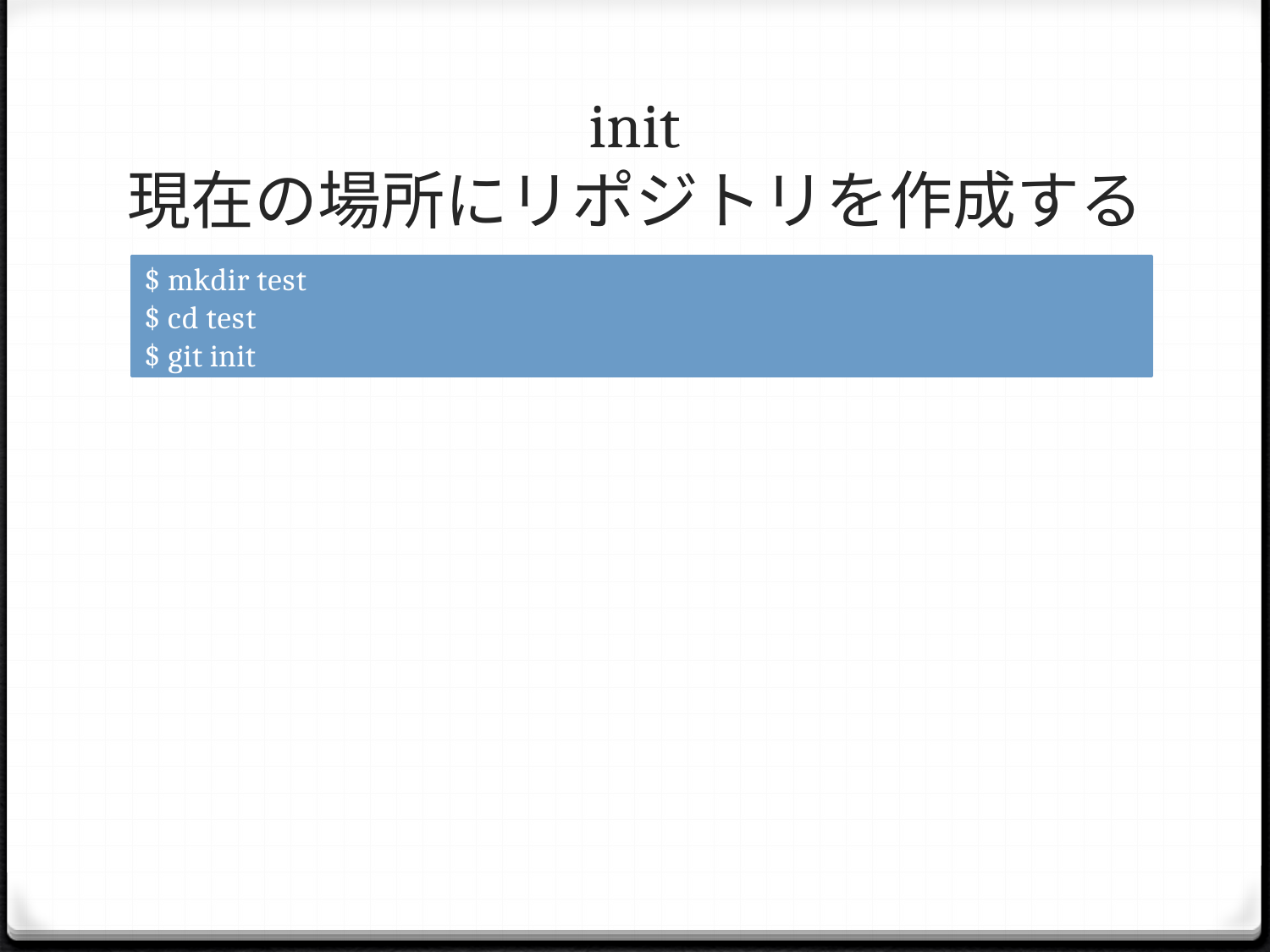

# init 現在の場所にリポジトリを作成する
$ mkdir test
$ cd test
$ git init